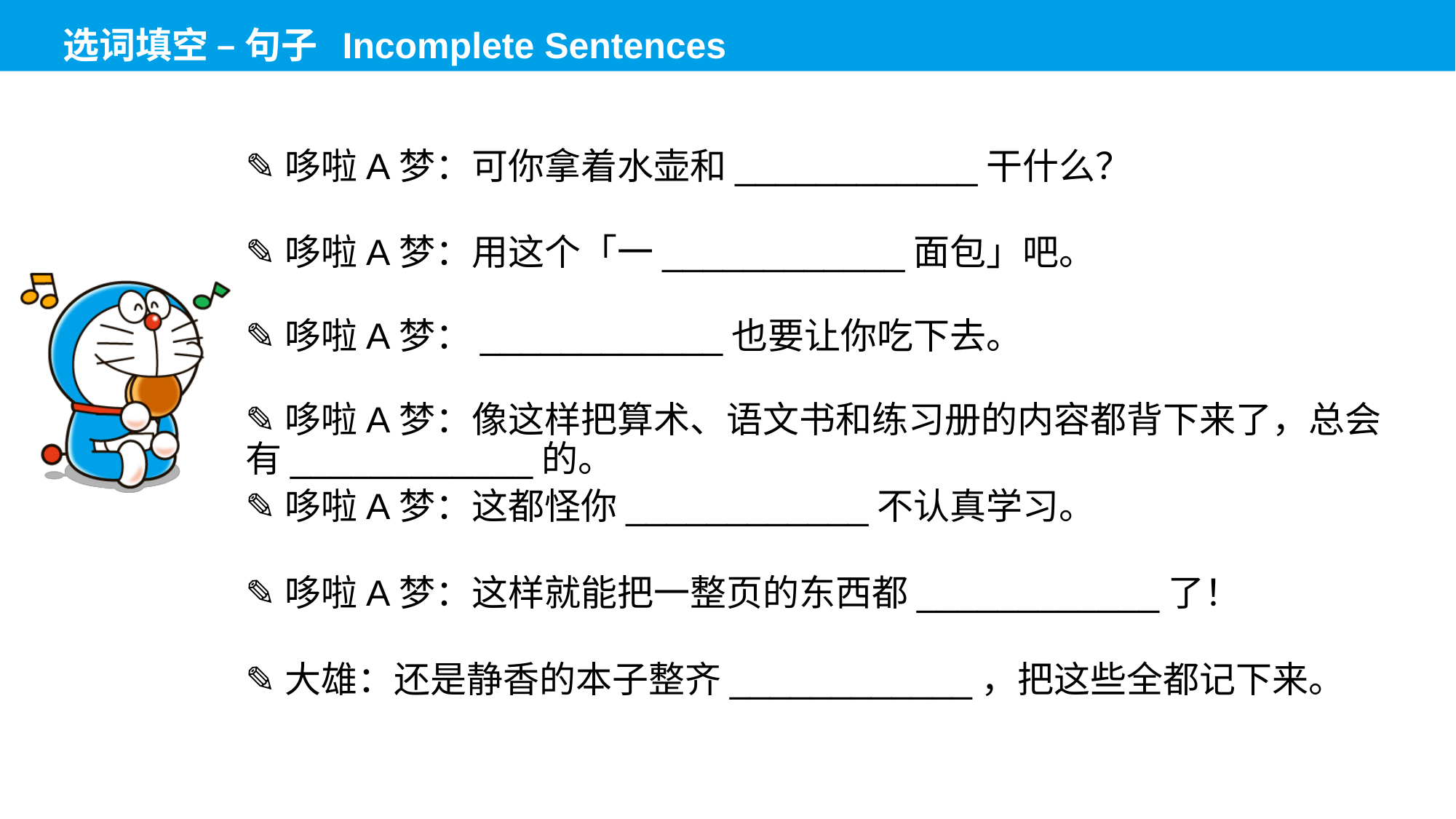

✎哆啦A梦：可你拿着水壶和____________干什么？
✎哆啦A梦：用这个「一____________面包」吧。
✎哆啦A梦：____________也要让你吃下去。
✎哆啦A梦：像这样把算术、语文书和练习册的内容都背下来了，总会有____________的。
✎哆啦A梦：这都怪你____________不认真学习。
✎哆啦A梦：这样就能把一整页的东西都____________了！
✎大雄：还是静香的本子整齐____________，把这些全都记下来。